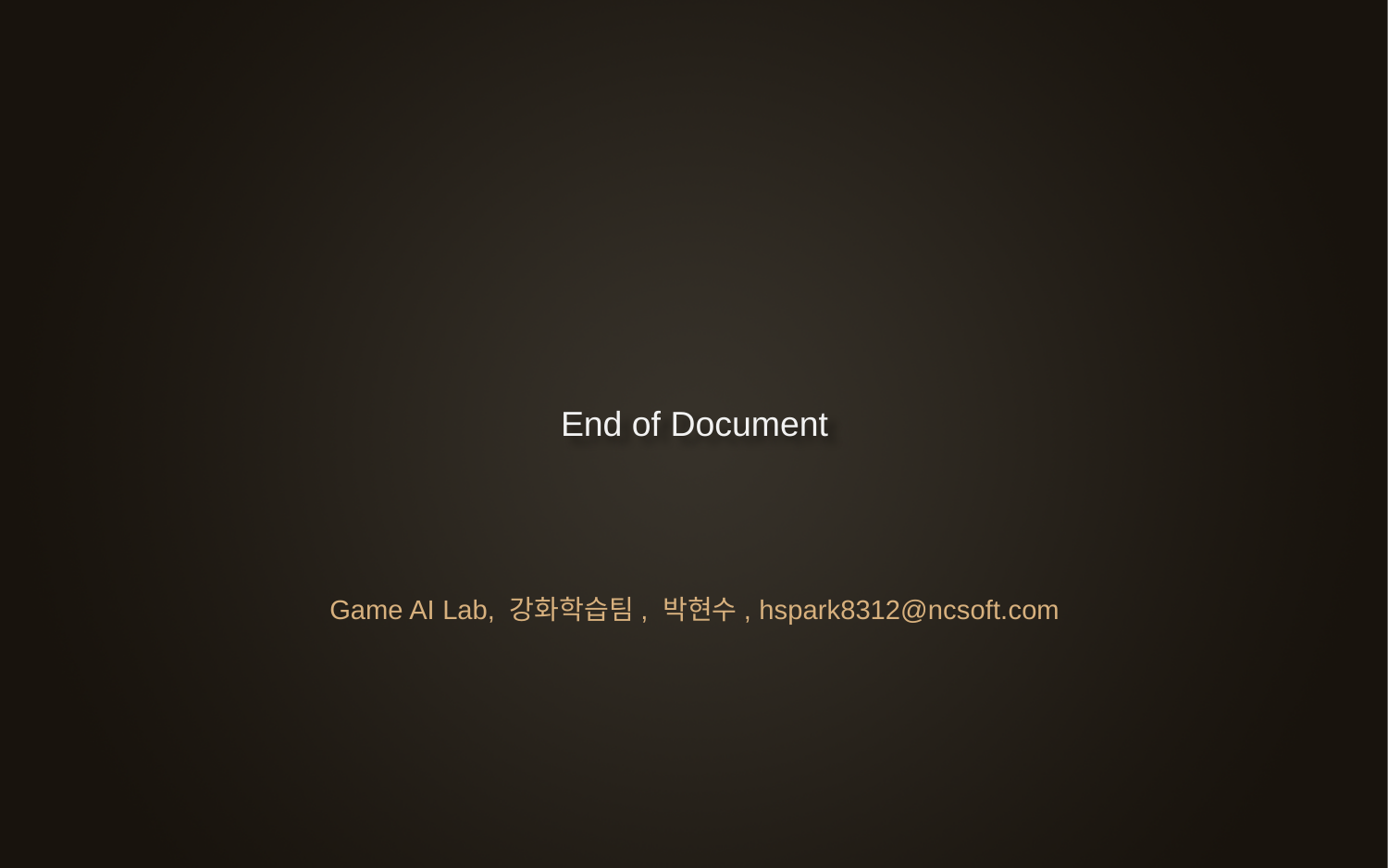

End of Document
Game AI Lab, 강화학습팀, 박현수, hspark8312@ncsoft.com